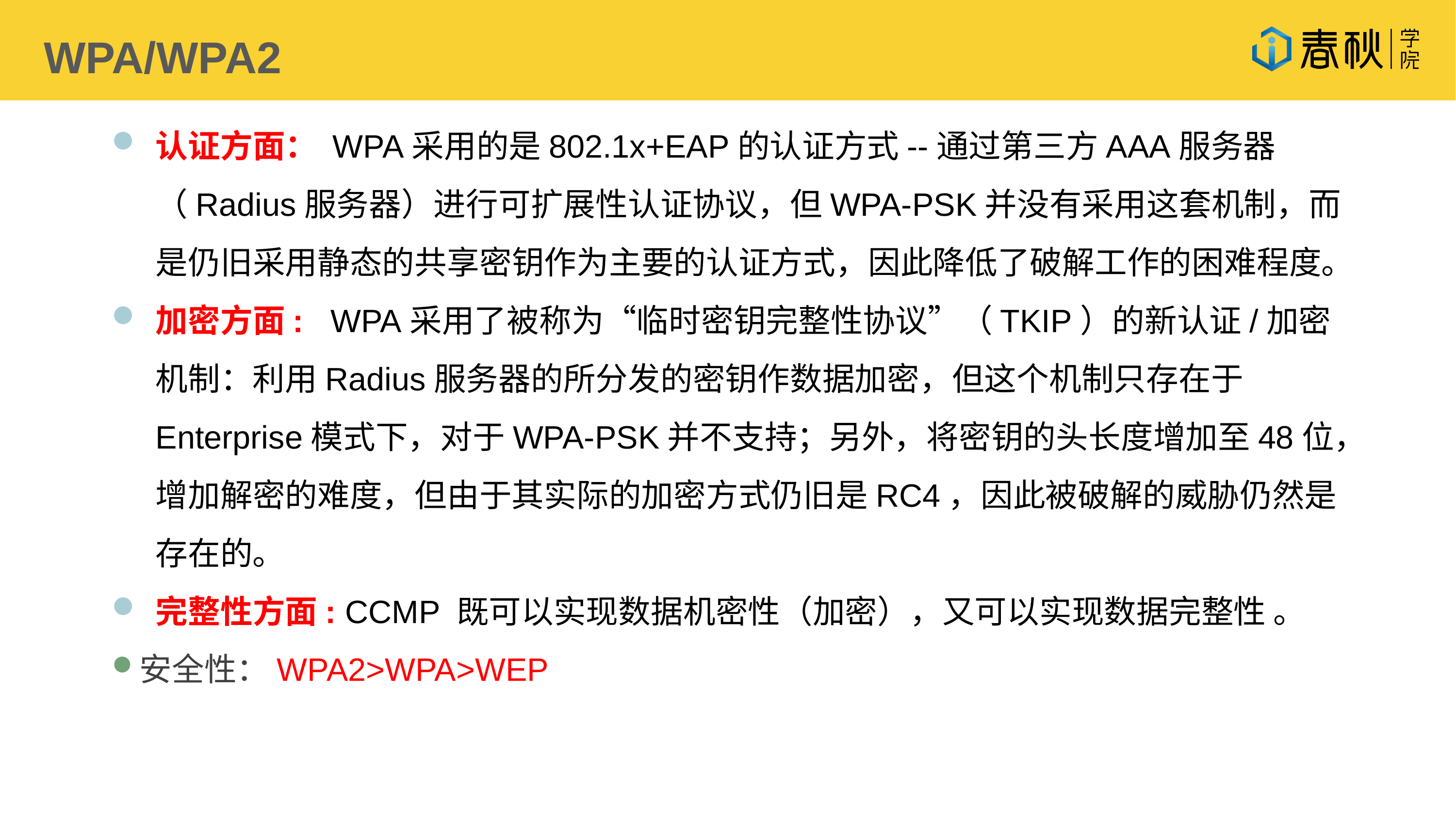

WPA/WPA2
认证方面： WPA采用的是802.1x+EAP的认证方式--通过第三方AAA服务器（Radius服务器）进行可扩展性认证协议，但WPA-PSK并没有采用这套机制，而是仍旧采用静态的共享密钥作为主要的认证方式，因此降低了破解工作的困难程度。
加密方面:   WPA采用了被称为“临时密钥完整性协议”（TKIP）的新认证/加密机制：利用Radius服务器的所分发的密钥作数据加密，但这个机制只存在于Enterprise模式下，对于WPA-PSK并不支持；另外，将密钥的头长度增加至48位，增加解密的难度，但由于其实际的加密方式仍旧是RC4，因此被破解的威胁仍然是存在的。
完整性方面: CCMP 既可以实现数据机密性（加密），又可以实现数据完整性 。
安全性：WPA2>WPA>WEP